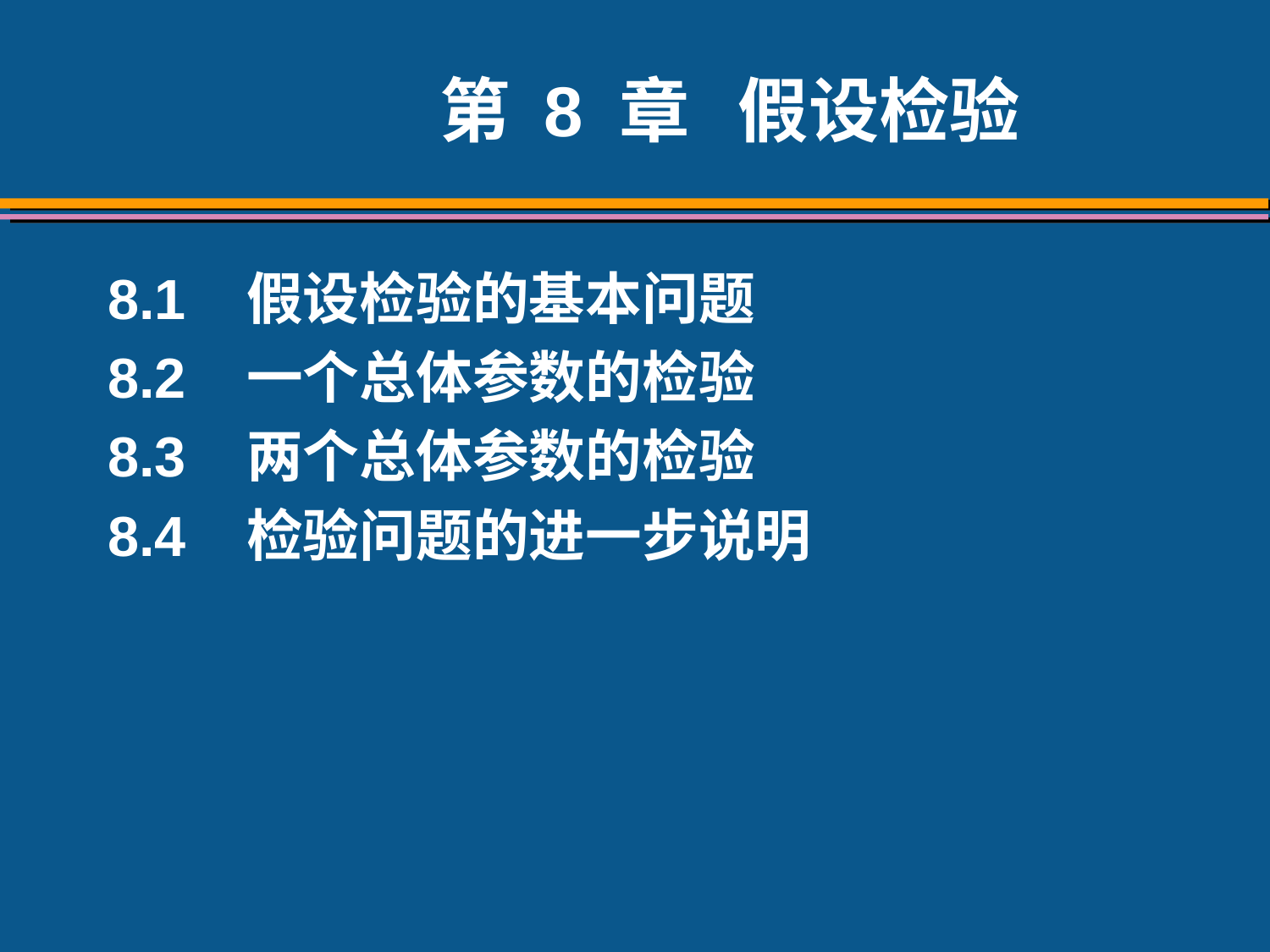

# 第 8 章   假设检验
8.1   假设检验的基本问题
8.2   一个总体参数的检验
8.3   两个总体参数的检验
8.4   检验问题的进一步说明